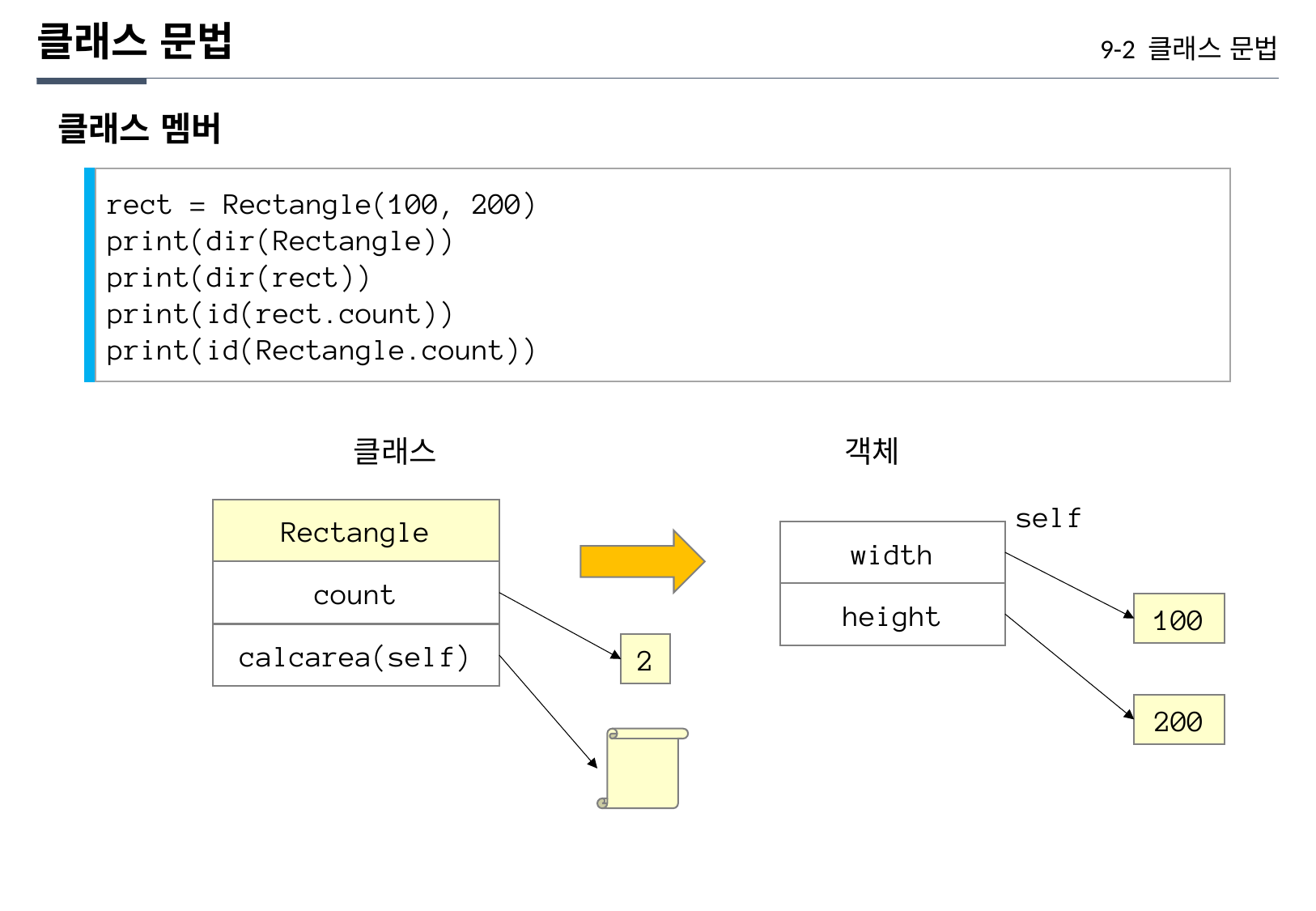

클래스 문법
9-2 클래스 문법
클래스 멤버

rect = Rectangle(100, 200)
print(dir(Rectangle))
print(dir(rect))
print(id(rect.count))
print(id(Rectangle.count))
클래스
객체
self
Rectangle
width

count
height
100
calcarea(self)
2
200